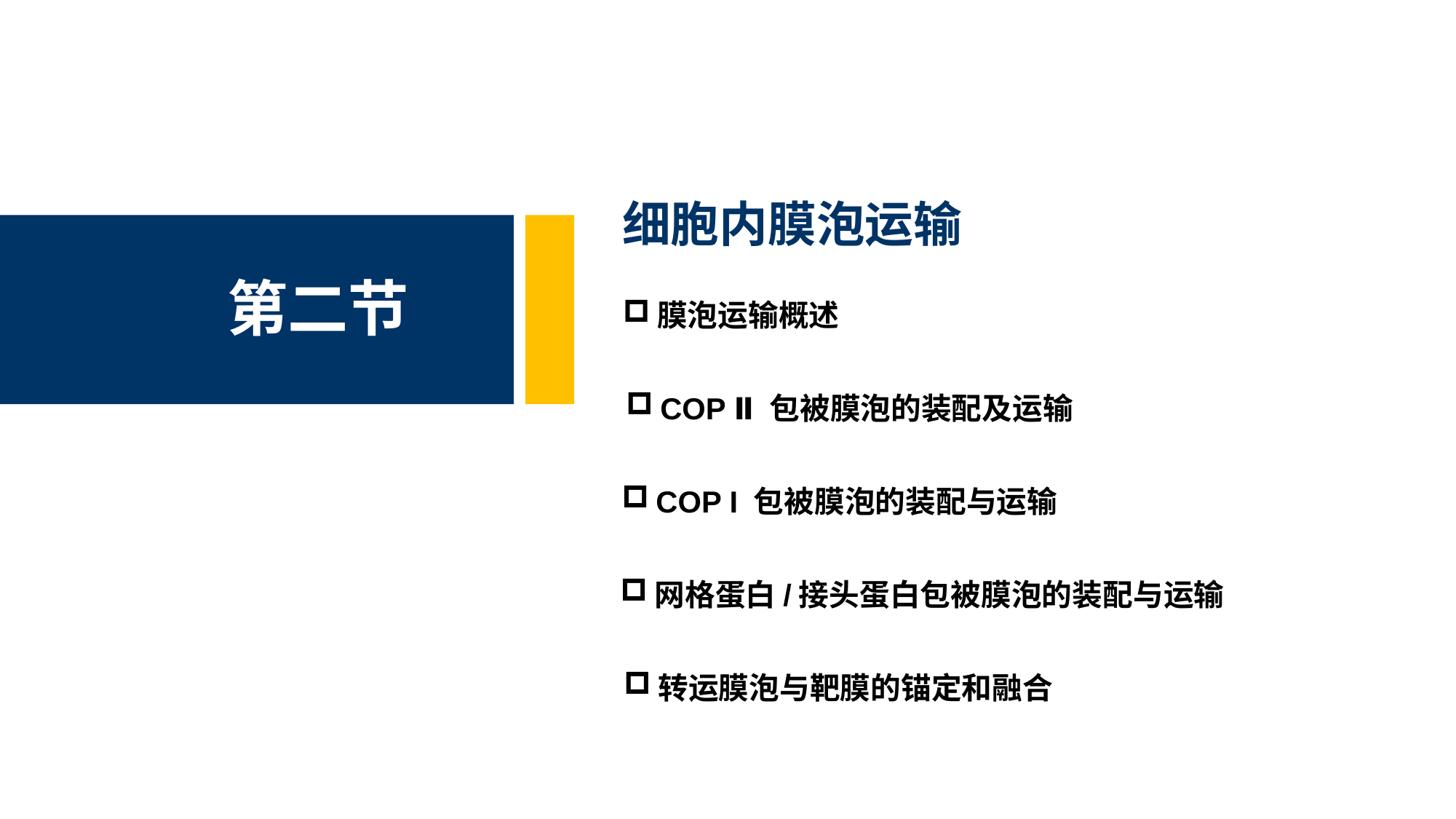

细胞内膜泡运输

第二节
膜泡运输概述
COP Ⅱ 包被膜泡的装配及运输
COP I 包被膜泡的装配与运输
网格蛋白/接头蛋白包被膜泡的装配与运输
转运膜泡与靶膜的锚定和融合